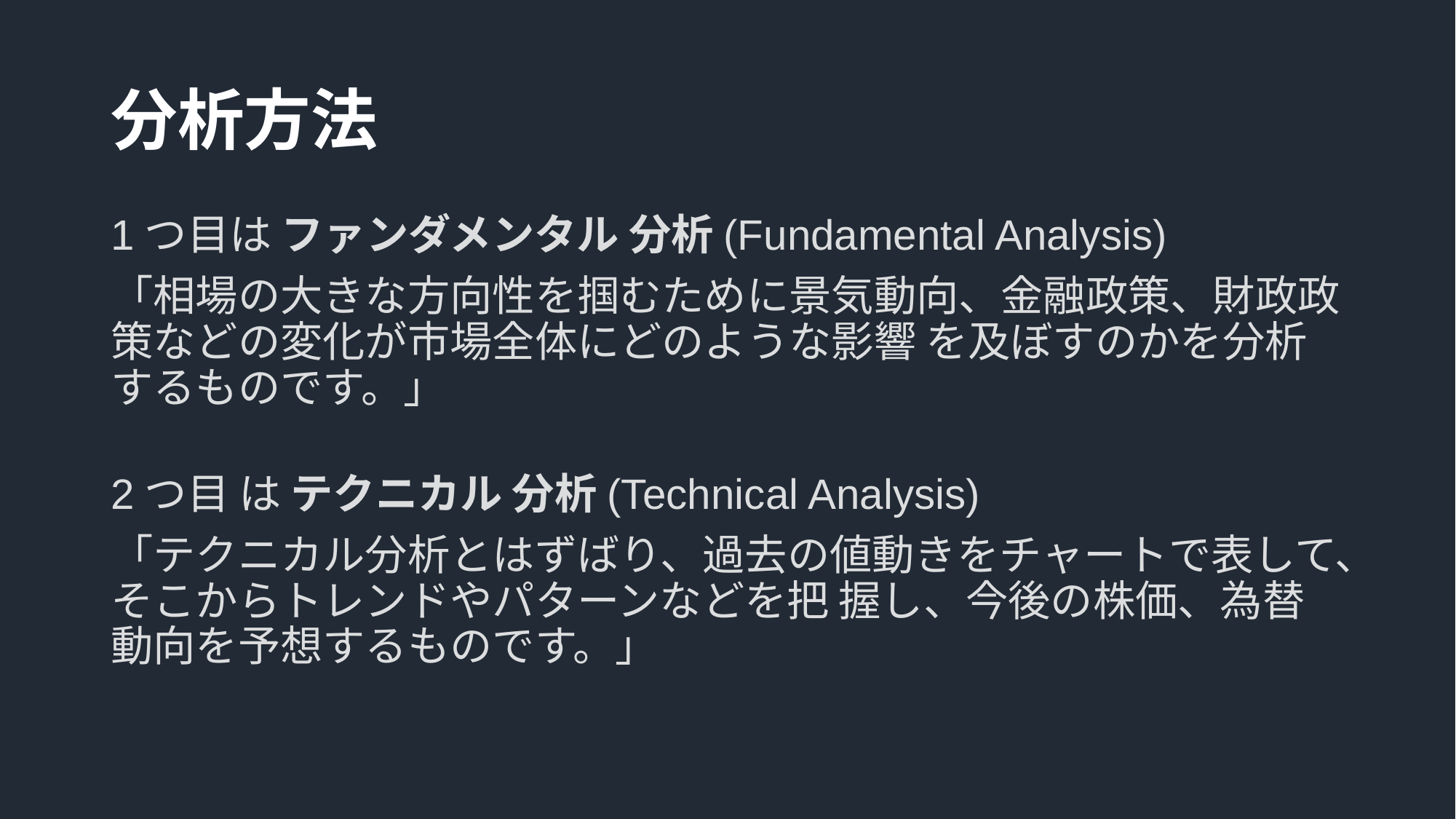

# 分析方法
1つ目は ファンダメンタル 分析(Fundamental Analysis)
「相場の大きな方向性を掴むために景気動向、金融政策、財政政策などの変化が市場全体にどのような影響 を及ぼすのかを分析するものです。」
2つ目 は テクニカル 分析(Technical Analysis)
「テクニカル分析とはずばり、過去の値動きをチャートで表して、そこからトレンドやパターンなどを把 握し、今後の株価、為替動向を予想するものです。」